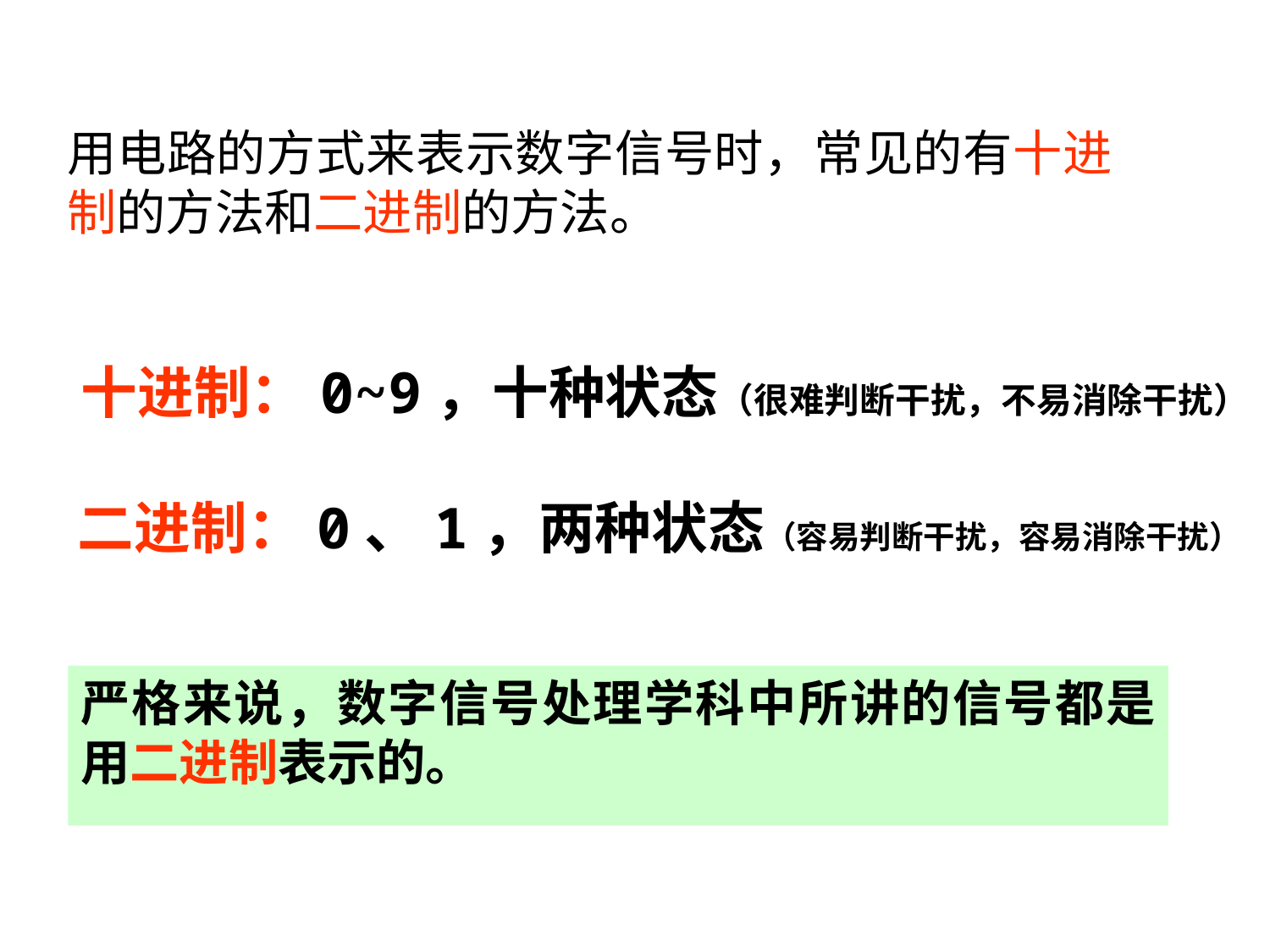

用电路的方式来表示数字信号时，常见的有十进制的方法和二进制的方法。
十进制：0~9，十种状态（很难判断干扰，不易消除干扰）

二进制：0、1，两种状态（容易判断干扰，容易消除干扰）
严格来说，数字信号处理学科中所讲的信号都是用二进制表示的。